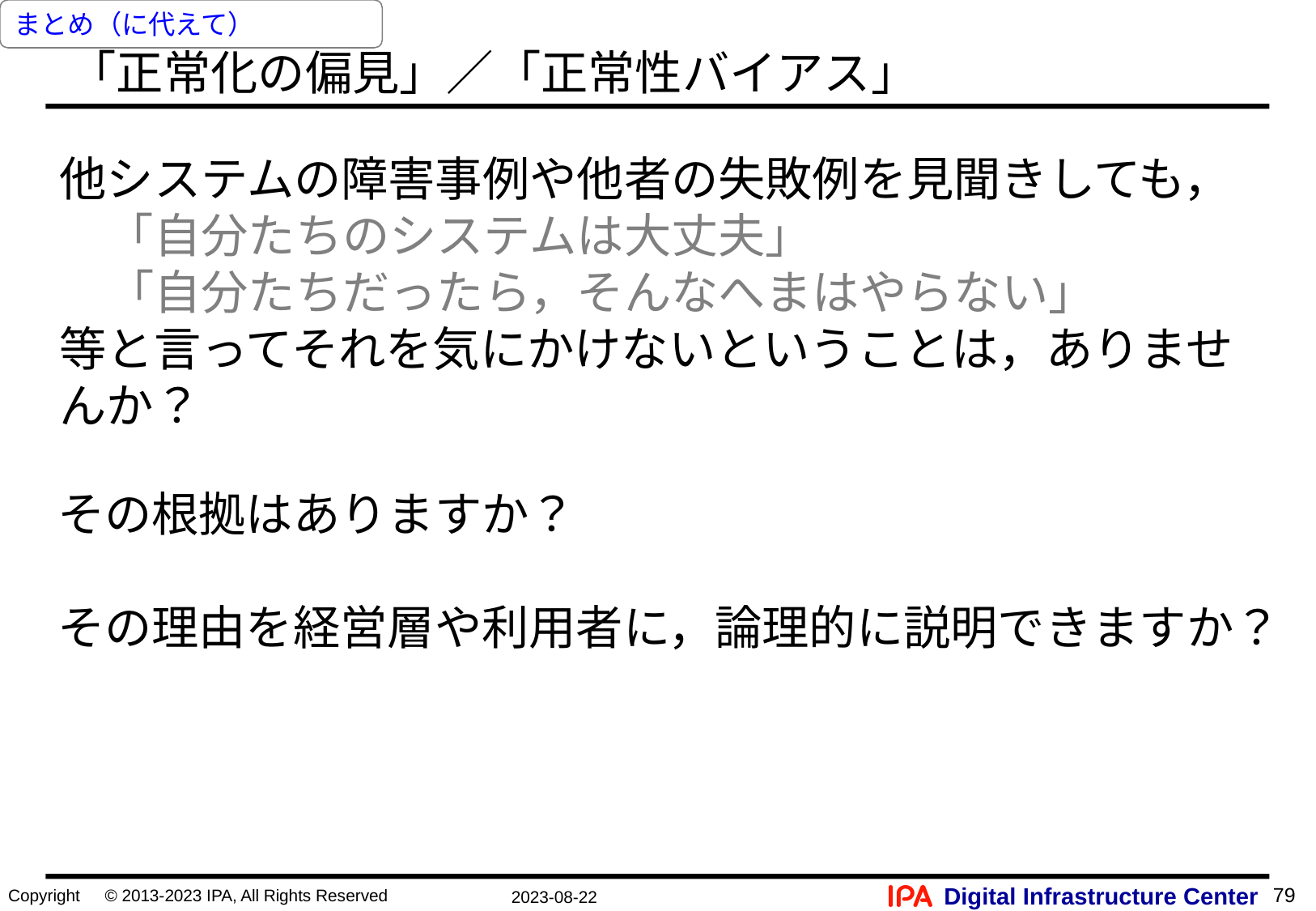

まとめ（に代えて）
# 「正常化の偏見」／「正常性バイアス」
他システムの障害事例や他者の失敗例を見聞きしても，
　「自分たちのシステムは大丈夫」
　「自分たちだったら，そんなへまはやらない」
等と言ってそれを気にかけないということは，ありませんか？
その根拠はありますか？

その理由を経営層や利用者に，論理的に説明できますか？